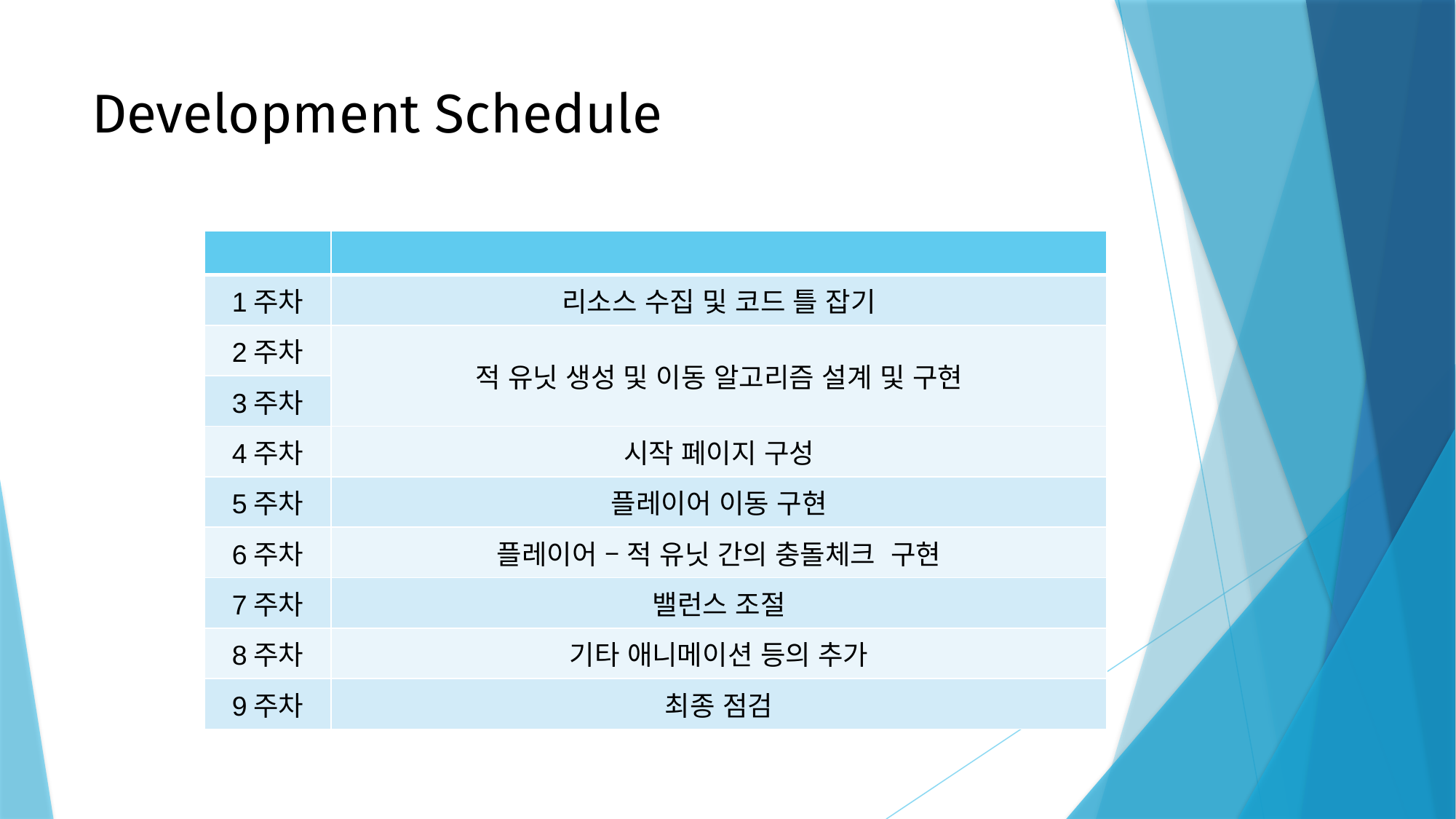

# Development Schedule
|  |  |
| --- | --- |
| 1주차 | 리소스 수집 및 코드 틀 잡기 |
| 2주차 | 적 유닛 생성 및 이동 알고리즘 설계 및 구현 |
| 3주차 |  |
| 4주차 | 시작 페이지 구성 |
| 5주차 | 플레이어 이동 구현 |
| 6주차 | 플레이어 – 적 유닛 간의 충돌체크 구현 |
| 7주차 | 밸런스 조절 |
| 8주차 | 기타 애니메이션 등의 추가 |
| 9주차 | 최종 점검 |